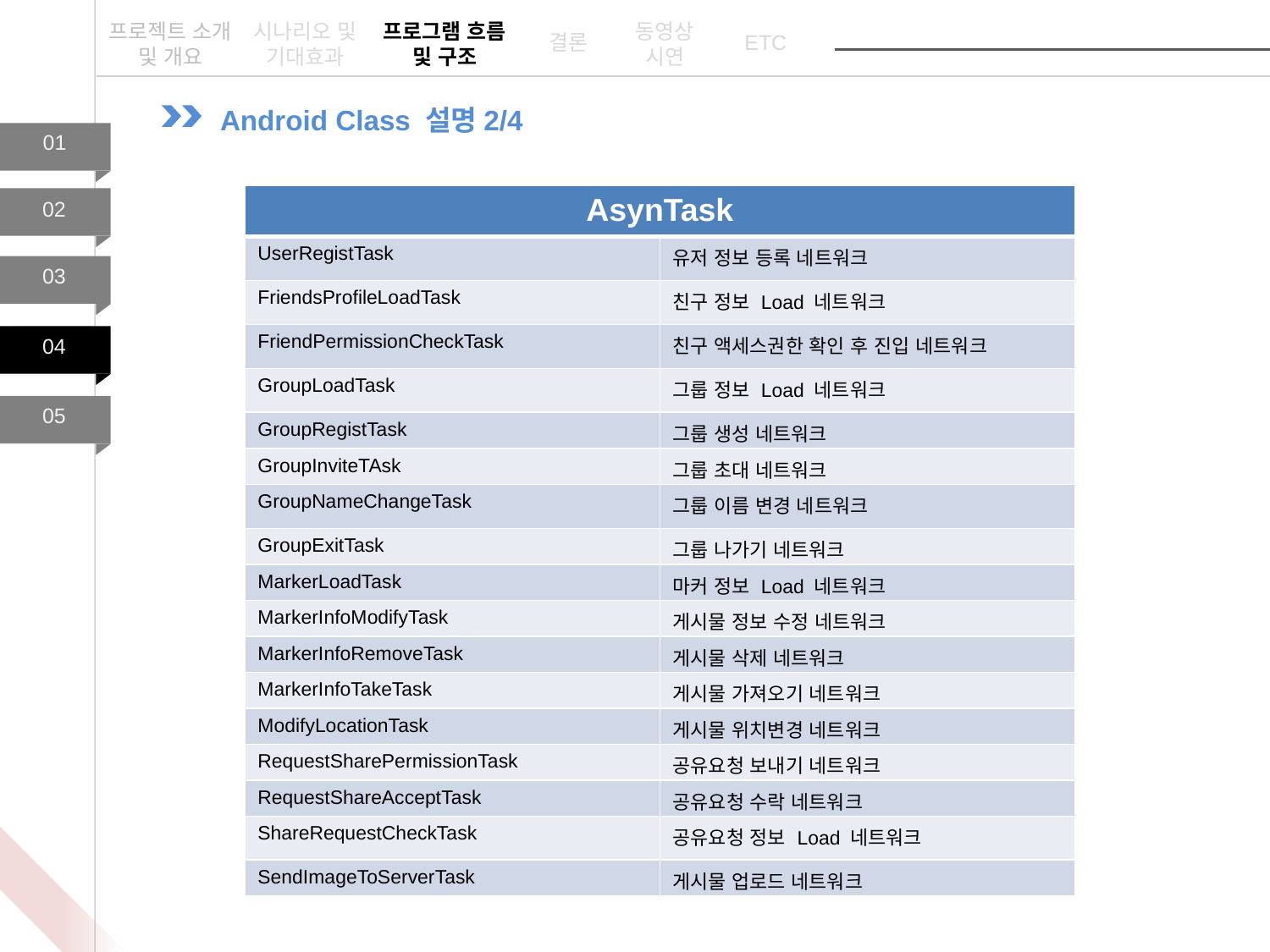

프로젝트 소개 및 개요
시나리오 및 기대효과
프로그램 흐름 및 구조
동영상
시연
ETC
결론
Android Class 설명2/4

01

| AsynTask |  |
| --- | --- |
| UserRegistTask | 유저 정보 등록 네트워크 |
| FriendsProfileLoadTask | 친구 정보 Load 네트워크 |
| FriendPermissionCheckTask | 친구 액세스권한 확인 후 진입 네트워크 |
| GroupLoadTask | 그룹 정보 Load 네트워크 |
| GroupRegistTask | 그룹 생성 네트워크 |
| GroupInviteTAsk | 그룹 초대 네트워크 |
| GroupNameChangeTask | 그룹 이름 변경 네트워크 |
| GroupExitTask | 그룹 나가기 네트워크 |
| MarkerLoadTask | 마커 정보 Load 네트워크 |
| MarkerInfoModifyTask | 게시물 정보 수정 네트워크 |
| MarkerInfoRemoveTask | 게시물 삭제 네트워크 |
| MarkerInfoTakeTask | 게시물 가져오기 네트워크 |
| ModifyLocationTask | 게시물 위치변경 네트워크 |
| RequestSharePermissionTask | 공유요청 보내기 네트워크 |
| RequestShareAcceptTask | 공유요청 수락 네트워크 |
| ShareRequestCheckTask | 공유요청 정보 Load 네트워크 |
| SendImageToServerTask | 게시물 업로드 네트워크 |

02

03

04

05